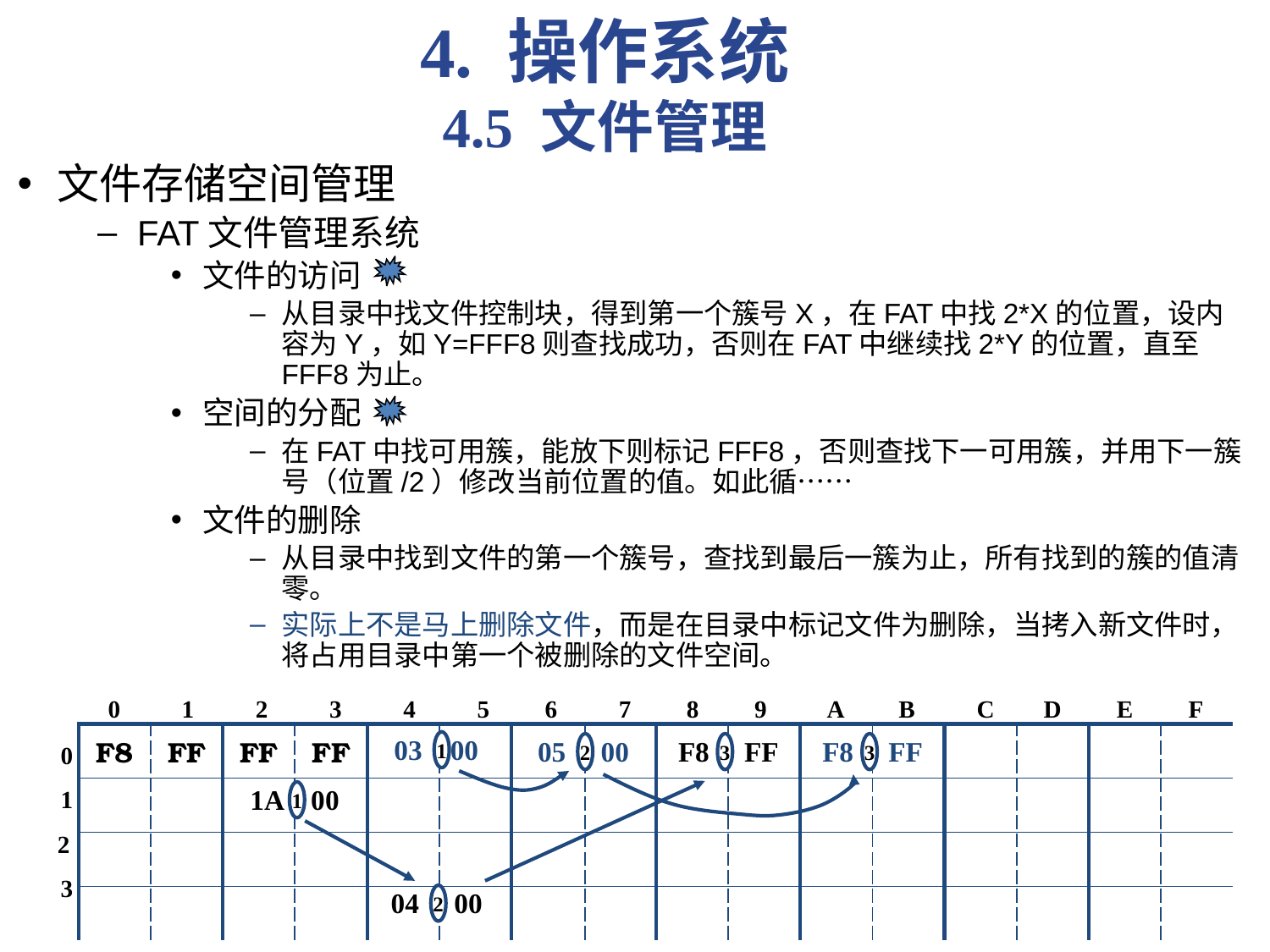

4. 操作系统
4.5 文件管理
文件存储空间管理
FAT文件管理系统
文件的访问
从目录中找文件控制块，得到第一个簇号X，在FAT中找2*X的位置，设内容为Y，如Y=FFF8则查找成功，否则在FAT中继续找2*Y的位置，直至FFF8为止。
空间的分配
在FAT中找可用簇，能放下则标记FFF8，否则查找下一可用簇，并用下一簇号（位置/2）修改当前位置的值。如此循……
文件的删除
从目录中找到文件的第一个簇号，查找到最后一簇为止，所有找到的簇的值清零。
实际上不是马上删除文件，而是在目录中标记文件为删除，当拷入新文件时，将占用目录中第一个被删除的文件空间。

0          1          2          3          4          5         6          7         8         9          A         B          C        D         E         F
0
1
2
3
| F8 | FF | FF | FF |  |  |  |  |  |  |  |  |  |  |  |  |
| --- | --- | --- | --- | --- | --- | --- | --- | --- | --- | --- | --- | --- | --- | --- | --- |
|  |  |  |  |  |  |  |  |  |  |  |  |  |  |  |  |
|  |  |  |  |  |  |  |  |  |  |  |  |  |  |  |  |
|  |  |  |  |  |  |  |  |  |  |  |  |  |  |  |  |
03    00
1
05     00
2
F8     FF
3

F8     FF
3
1A    00
1

04     00
2
30